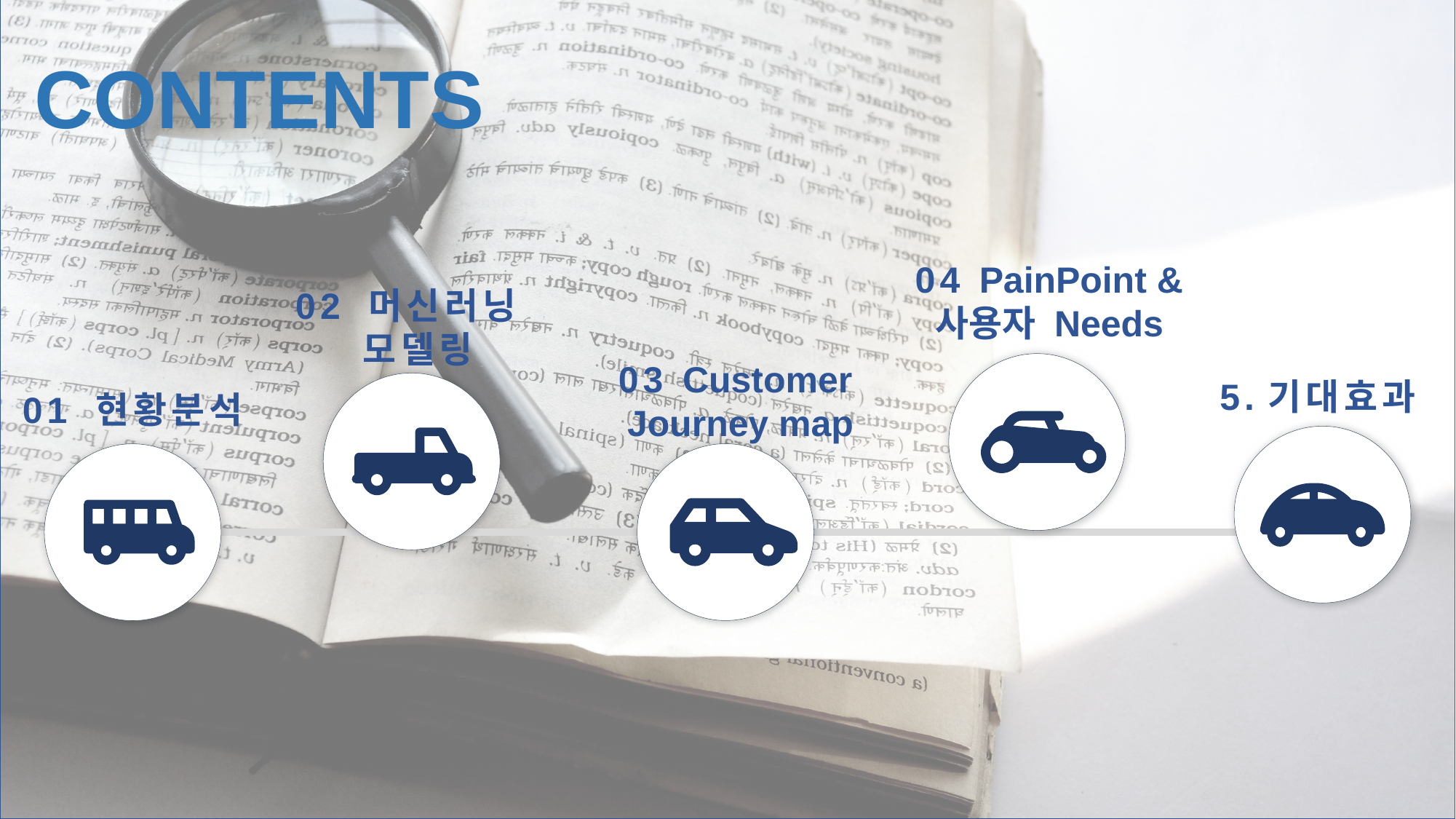

CONTENTS
04 PainPoint & 사용자 Needs

02 머신러닝
 모델링
03 Customer
Journey map

5.기대효과

01 현황분석